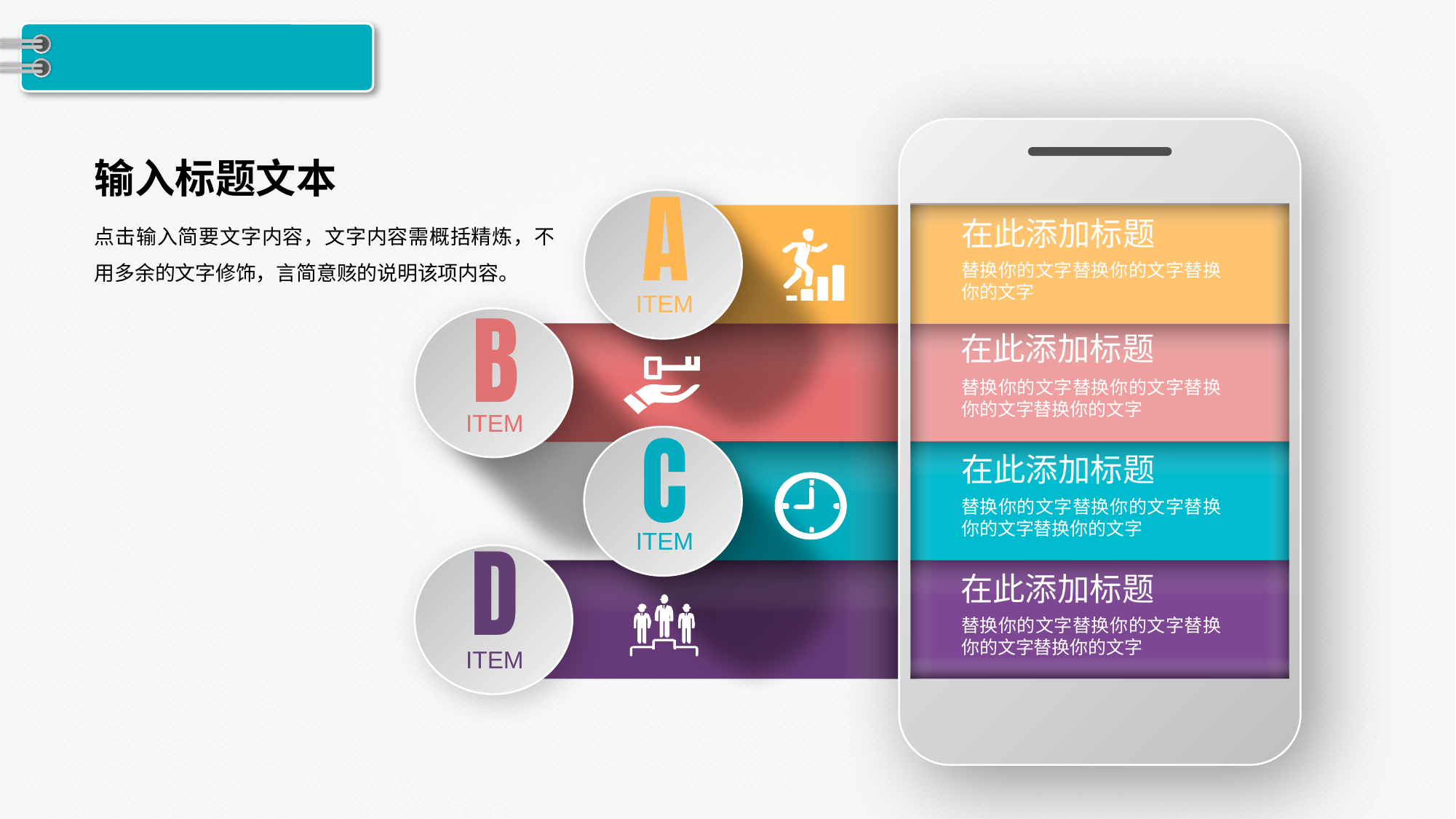

A
ITEM

在此添加标题
替换你的文字替换你的文字替换你的文字

B
ITEM

在此添加标题
替换你的文字替换你的文字替换你的文字替换你的文字

C
ITEM

在此添加标题
替换你的文字替换你的文字替换你的文字替换你的文字

D
ITEM

在此添加标题
替换你的文字替换你的文字替换你的文字替换你的文字

输入标题文本
点击输入简要文字内容，文字内容需概括精炼，不用多余的文字修饰，言简意赅的说明该项内容。